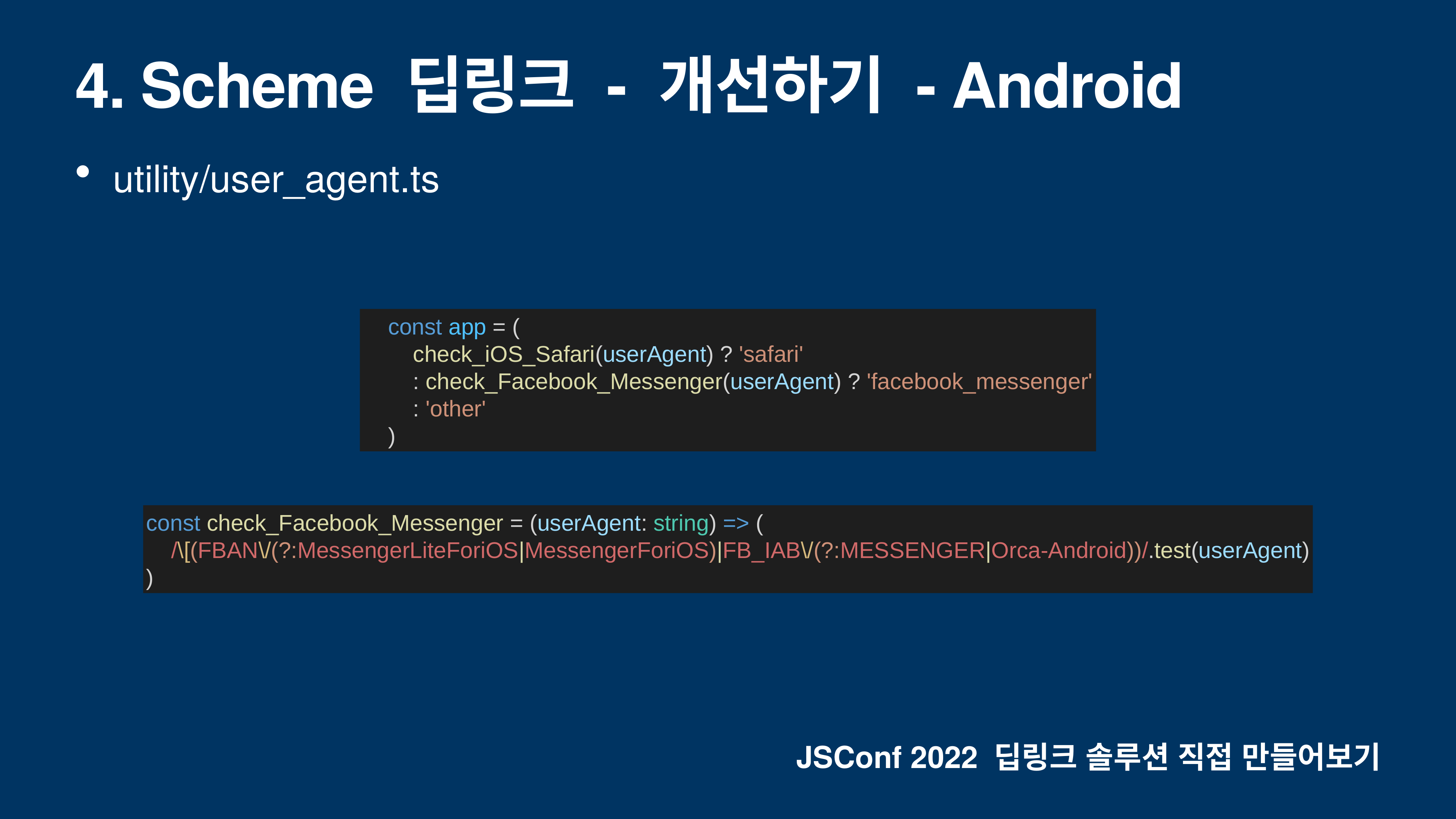

# 4. Scheme 딥링크 - 개선하기 - Android
utility/user_agent.ts
    const app = (
        check_iOS_Safari(userAgent) ? 'safari'
        : check_Facebook_Messenger(userAgent) ? 'facebook_messenger'
        : 'other'
    )
const check_Facebook_Messenger = (userAgent: string) => (
    /\[(FBAN\/(?:MessengerLiteForiOS|MessengerForiOS)|FB_IAB\/(?:MESSENGER|Orca-Android))/.test(userAgent)
)
JSConf 2022 딥링크 솔루션 직접 만들어보기